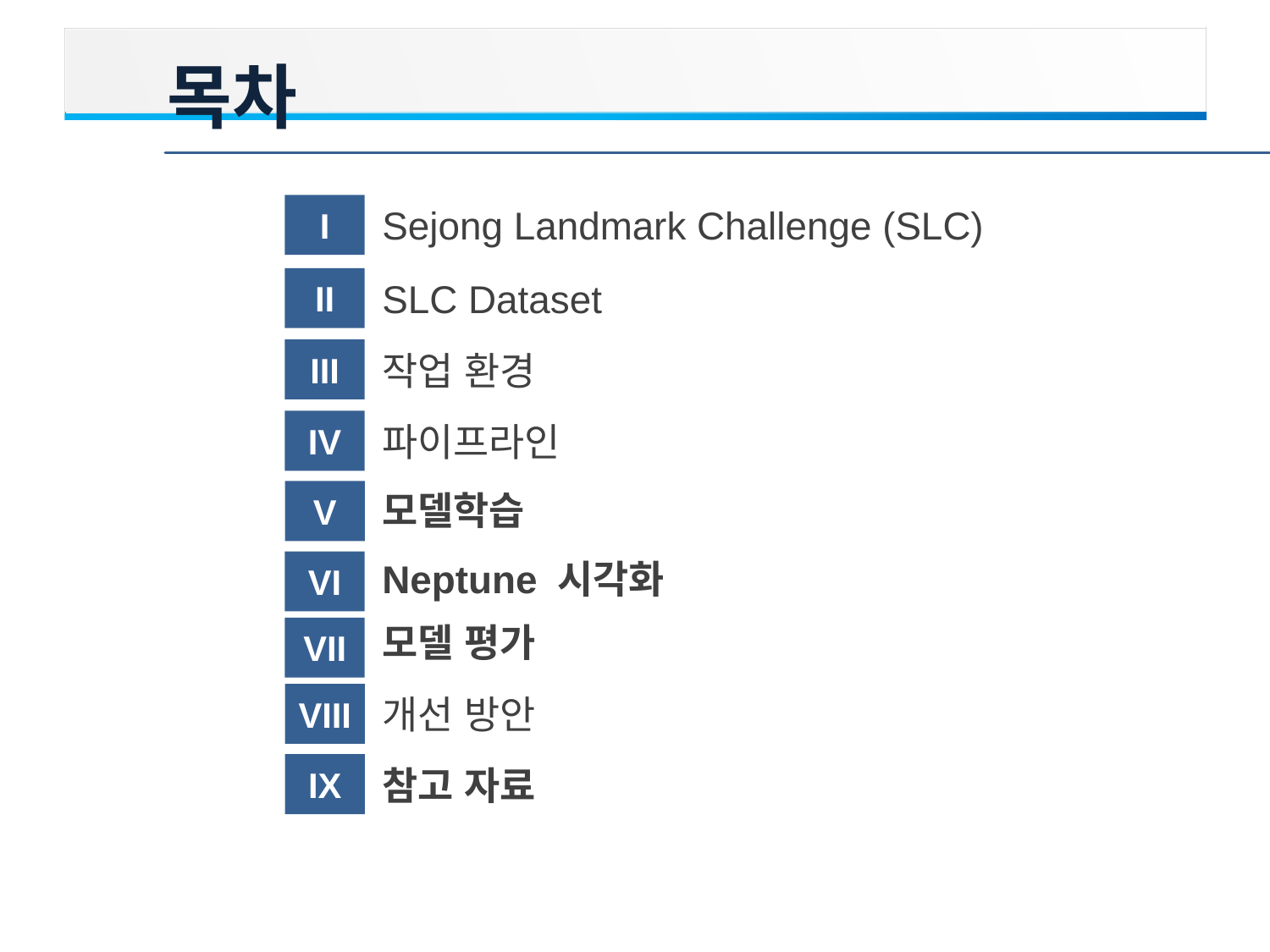

목차

I
Sejong Landmark Challenge (SLC)
II
SLC Dataset
III
작업 환경
IV
파이프라인
모델학습
V
Neptune 시각화
VI
모델 평가
VII
VIII
개선 방안
IX
참고 자료